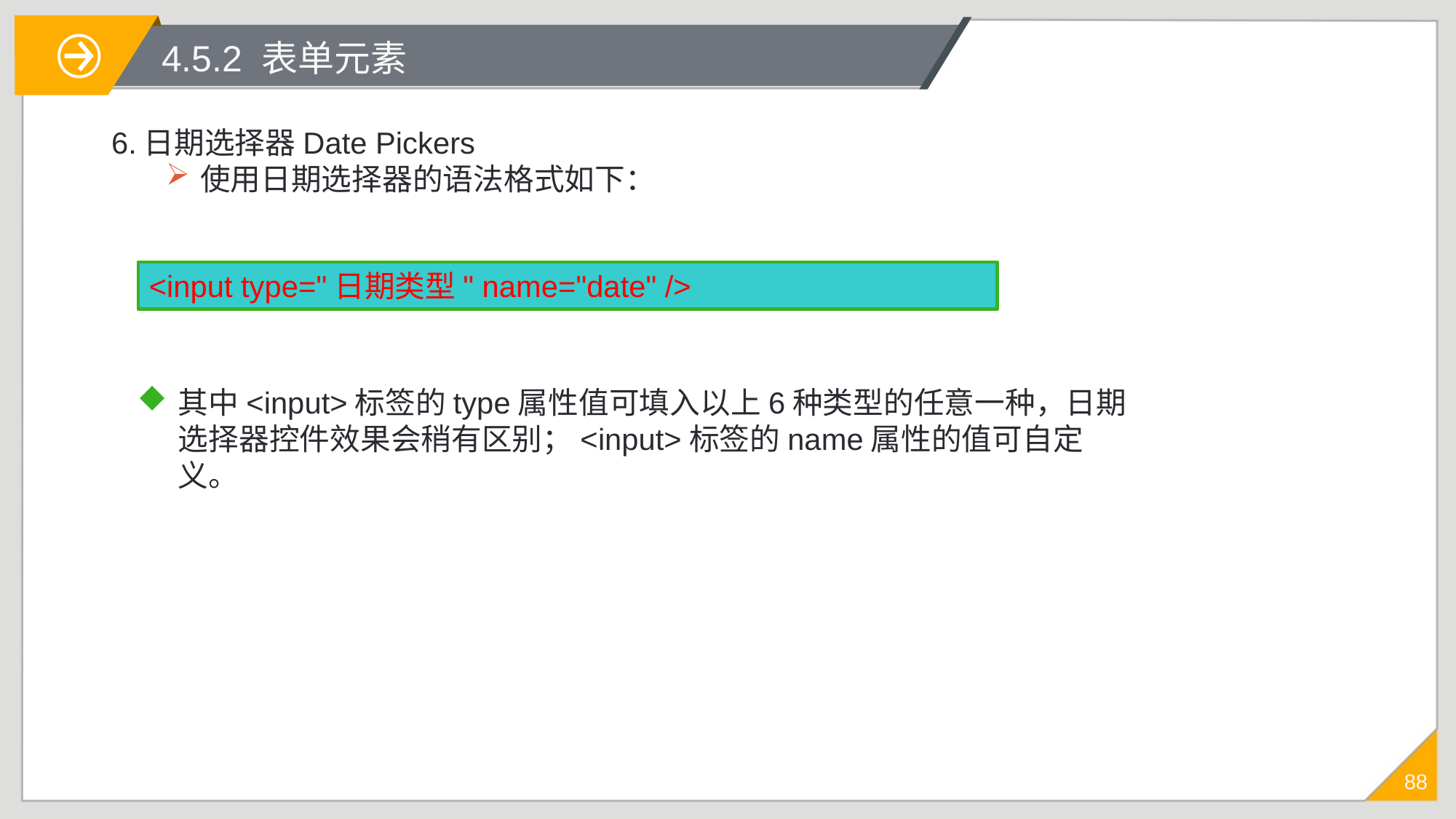

# 4.5.2 表单元素
6.日期选择器Date Pickers
使用日期选择器的语法格式如下：
<input type="日期类型" name="date" />
其中<input>标签的type属性值可填入以上6种类型的任意一种，日期选择器控件效果会稍有区别；<input>标签的name属性的值可自定义。